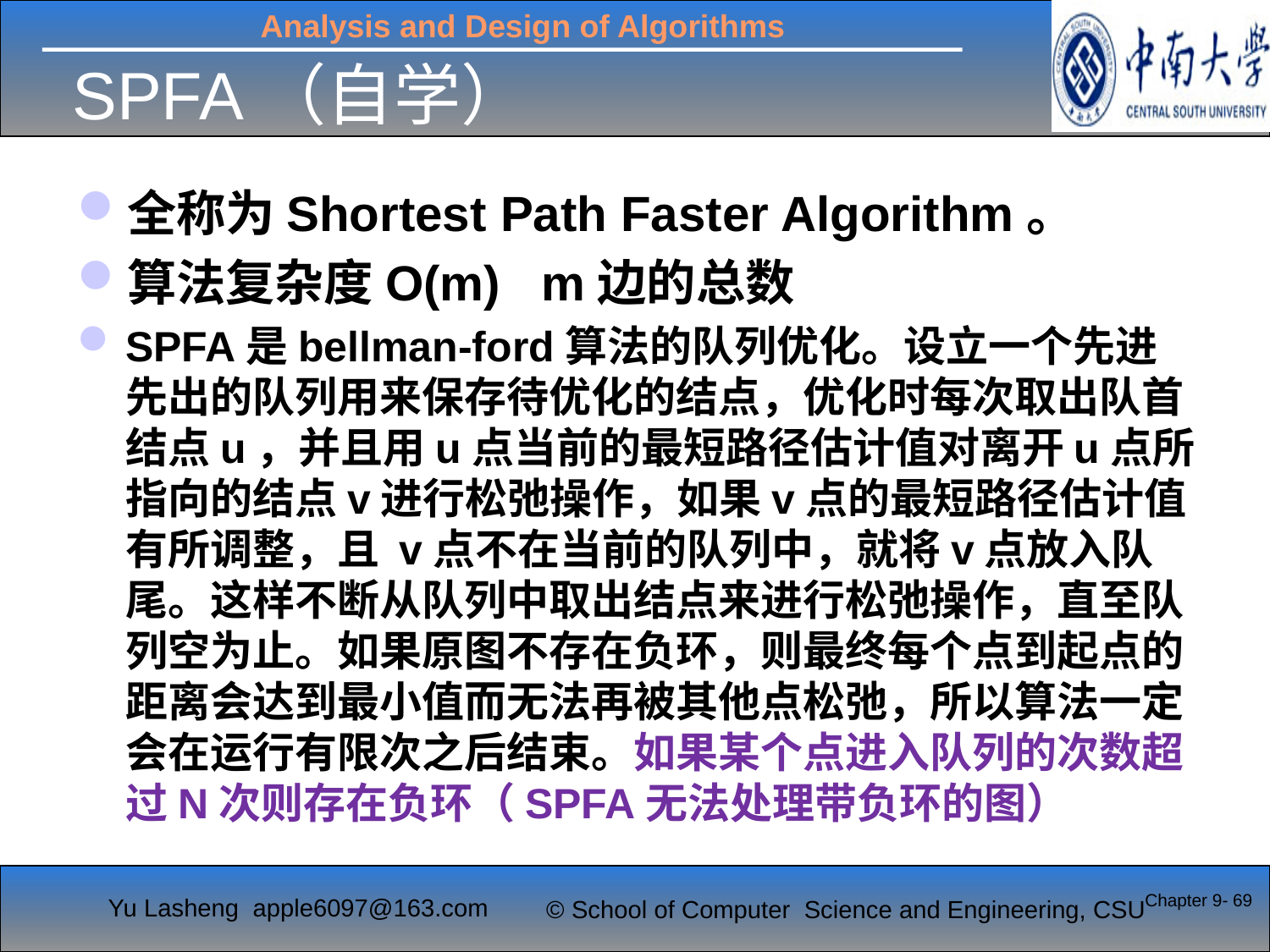

# SPFA（自学）
全称为Shortest Path Faster Algorithm。
算法复杂度O(m)   m边的总数
SPFA是bellman-ford算法的队列优化。设立一个先进先出的队列用来保存待优化的结点，优化时每次取出队首结点u，并且用u点当前的最短路径估计值对离开u点所指向的结点v进行松弛操作，如果v点的最短路径估计值有所调整，且 v点不在当前的队列中，就将v点放入队尾。这样不断从队列中取出结点来进行松弛操作，直至队列空为止。如果原图不存在负环，则最终每个点到起点的距离会达到最小值而无法再被其他点松弛，所以算法一定会在运行有限次之后结束。如果某个点进入队列的次数超过N次则存在负环（SPFA无法处理带负环的图）
Chapter 9- 69